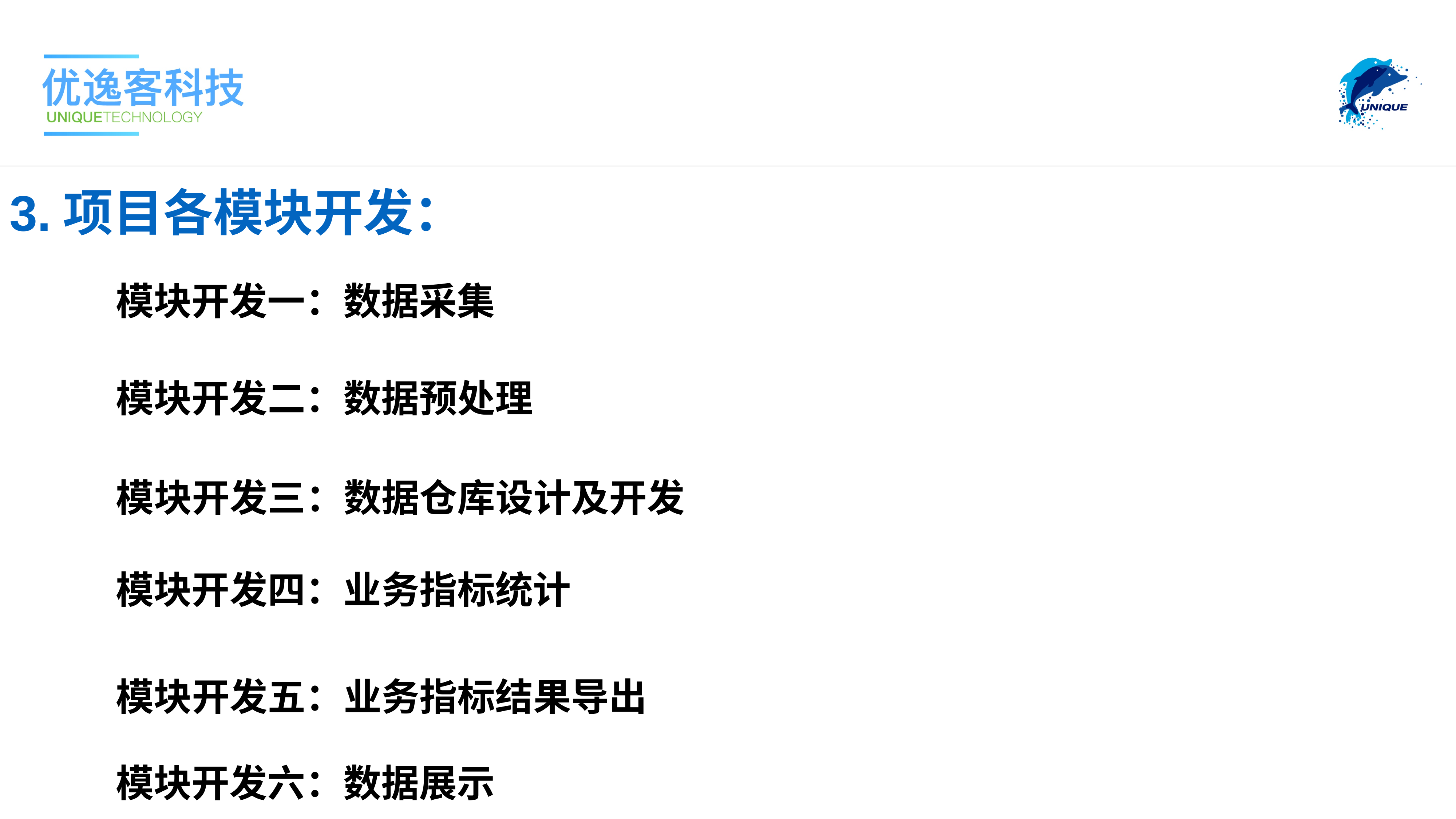

3.项目各模块开发：
模块开发一：数据采集
模块开发二：数据预处理
模块开发三：数据仓库设计及开发
模块开发四：业务指标统计
模块开发五：业务指标结果导出
模块开发六：数据展示